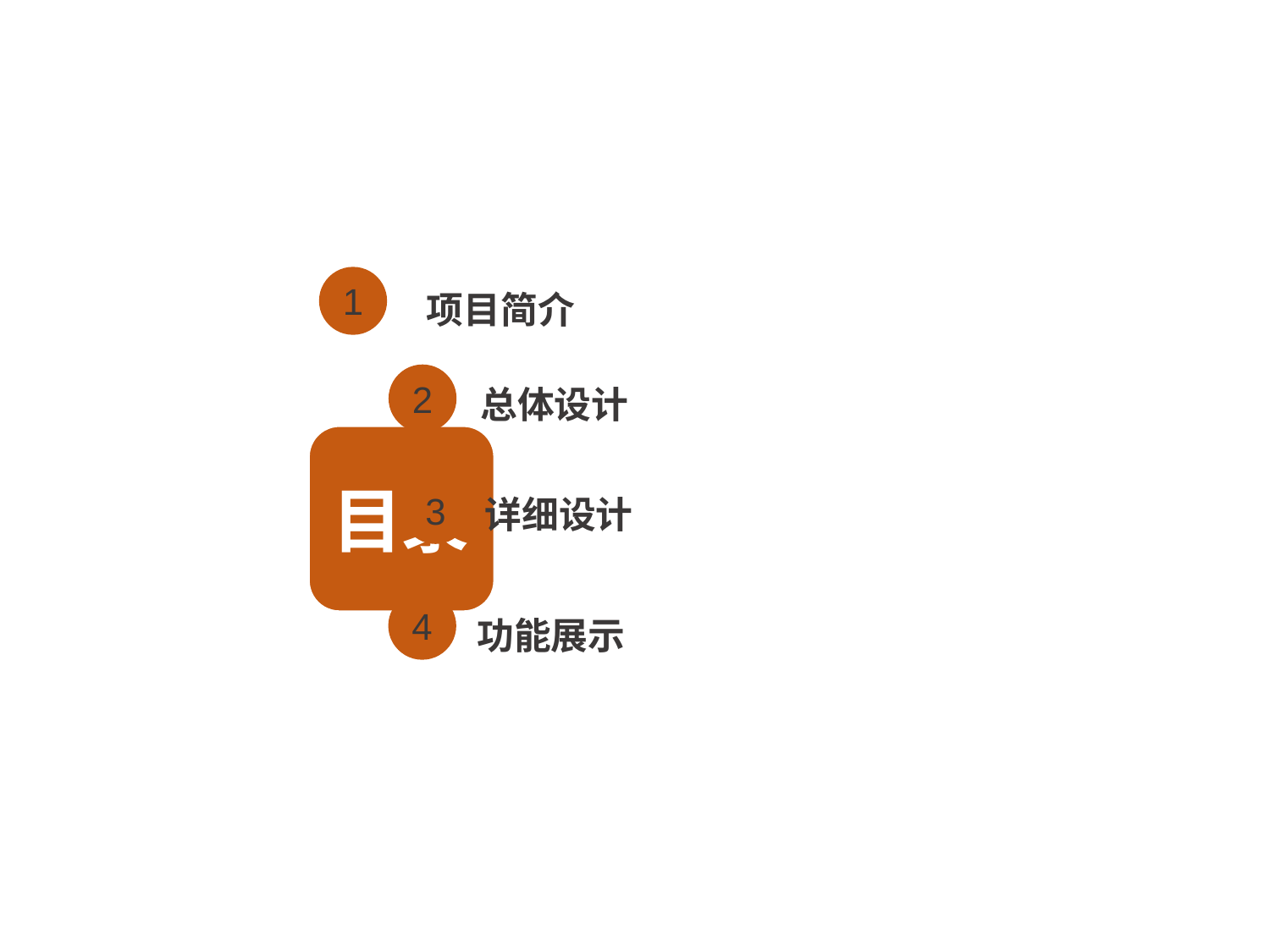

1
项目简介
2
总体设计
目录
3
详细设计
4
功能展示